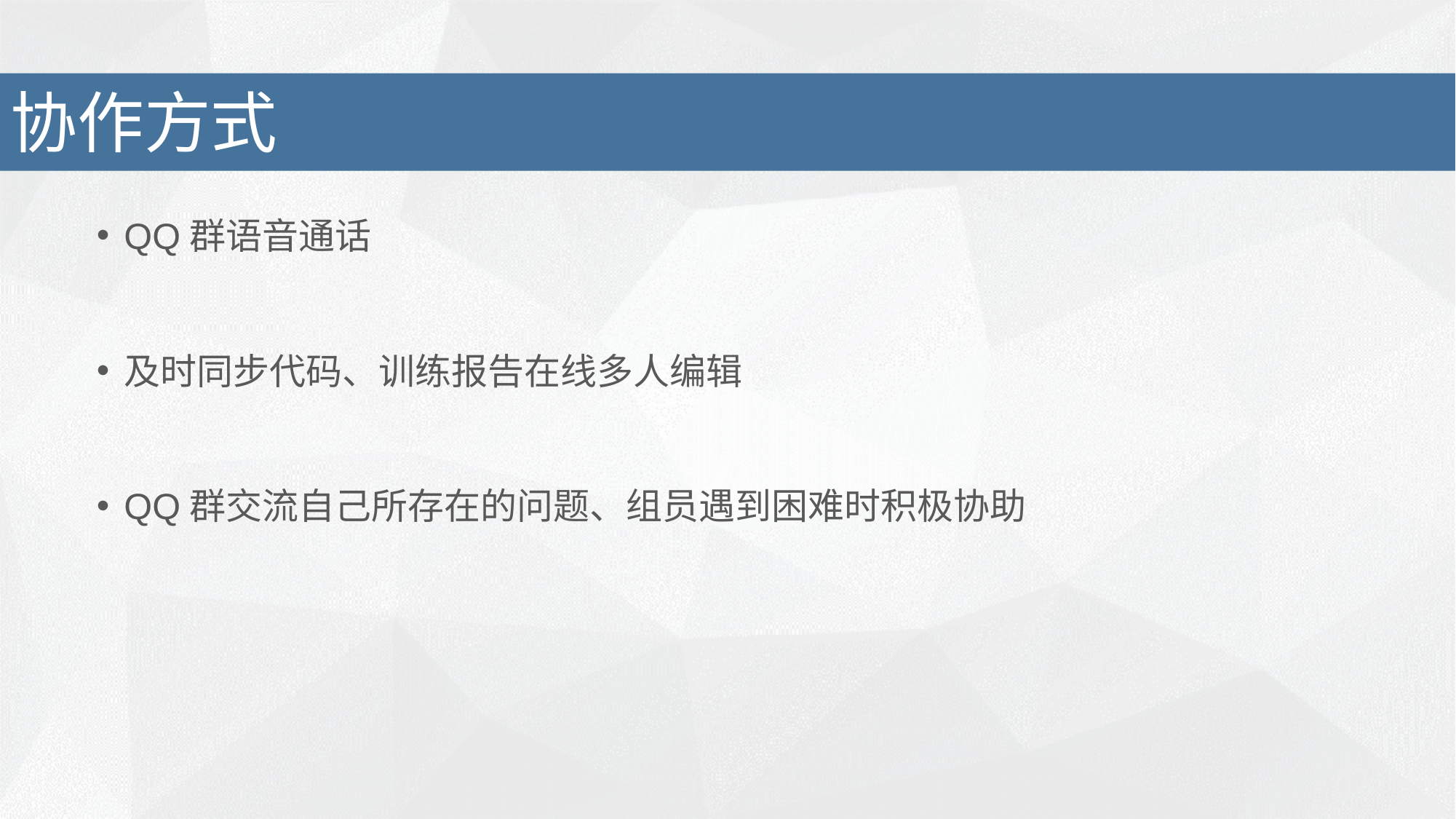

# 协作方式
QQ群语音通话

及时同步代码、训练报告在线多人编辑

QQ群交流自己所存在的问题、组员遇到困难时积极协助